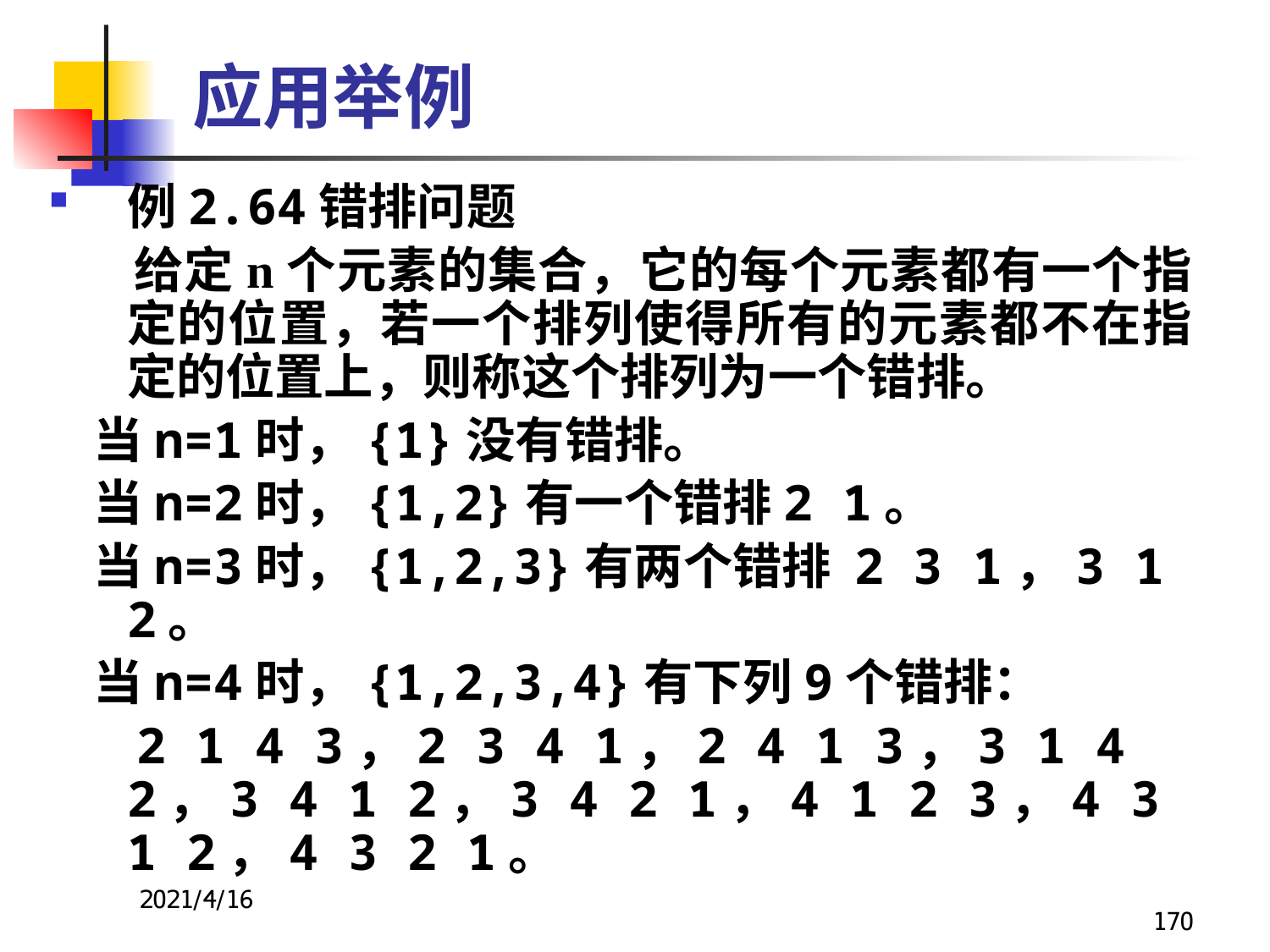

# 应用举例
例2.64错排问题
      给定n个元素的集合，它的每个元素都有一个指定的位置，若一个排列使得所有的元素都不在指定的位置上，则称这个排列为一个错排。
   当n=1时，{1}没有错排。
   当n=2时，{1,2}有一个错排2 1。
   当n=3时，{1,2,3}有两个错排 2 3 1，3 1 2。
   当n=4时，{1,2,3,4}有下列9个错排：
   2 1 4 3，2 3 4 1，2 4 1 3，3 1 4 2，3 4 1 2，3 4 2 1，4 1 2 3，4 3 1 2，4 3 2 1。

2021/4/16
170